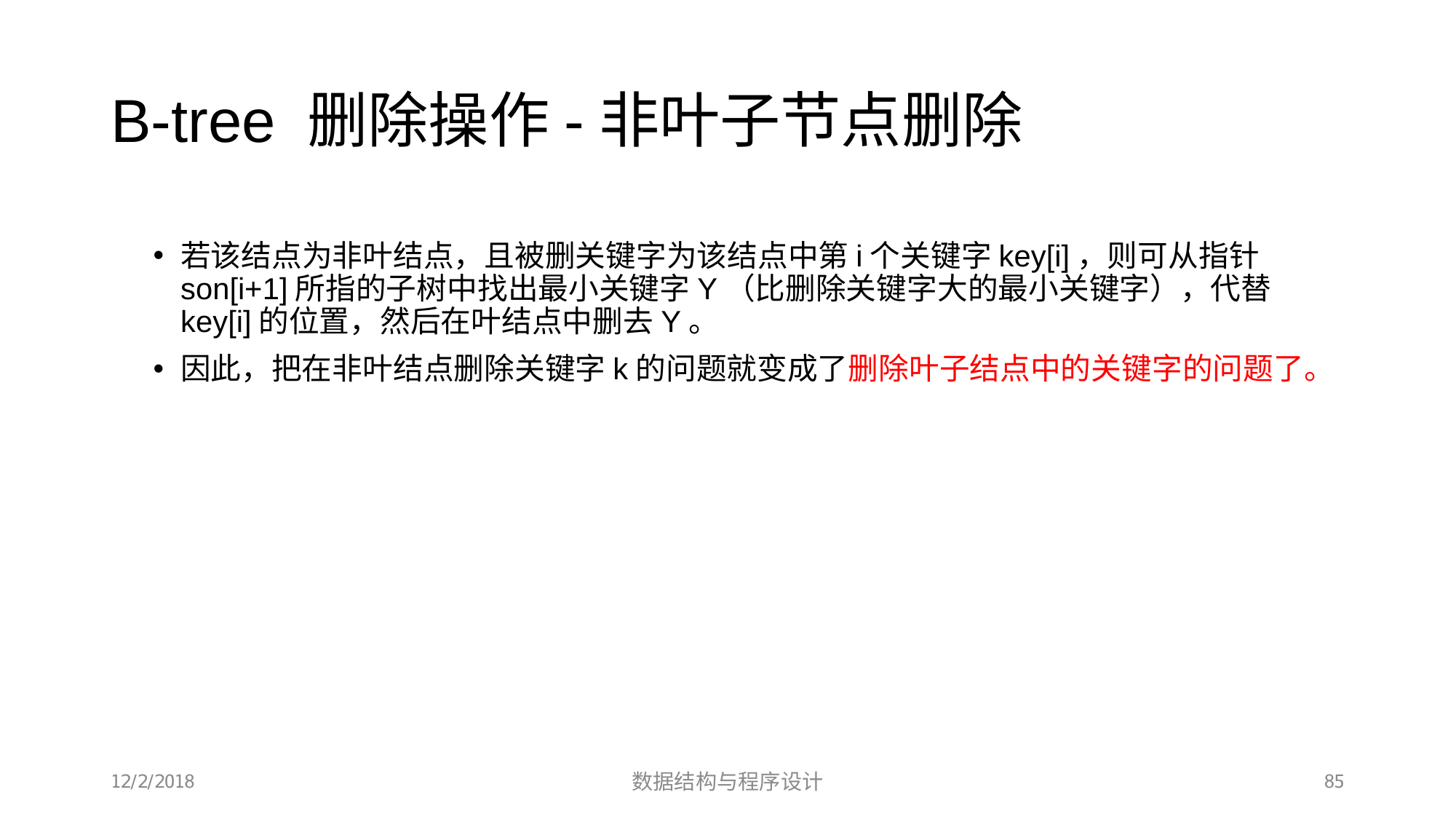

# B-tree 删除操作-非叶子节点删除
若该结点为非叶结点，且被删关键字为该结点中第i个关键字key[i]，则可从指针son[i+1]所指的子树中找出最小关键字Y（比删除关键字大的最小关键字），代替key[i]的位置，然后在叶结点中删去Y。
因此，把在非叶结点删除关键字k的问题就变成了删除叶子结点中的关键字的问题了。

12/2/2018
数据结构与程序设计
85